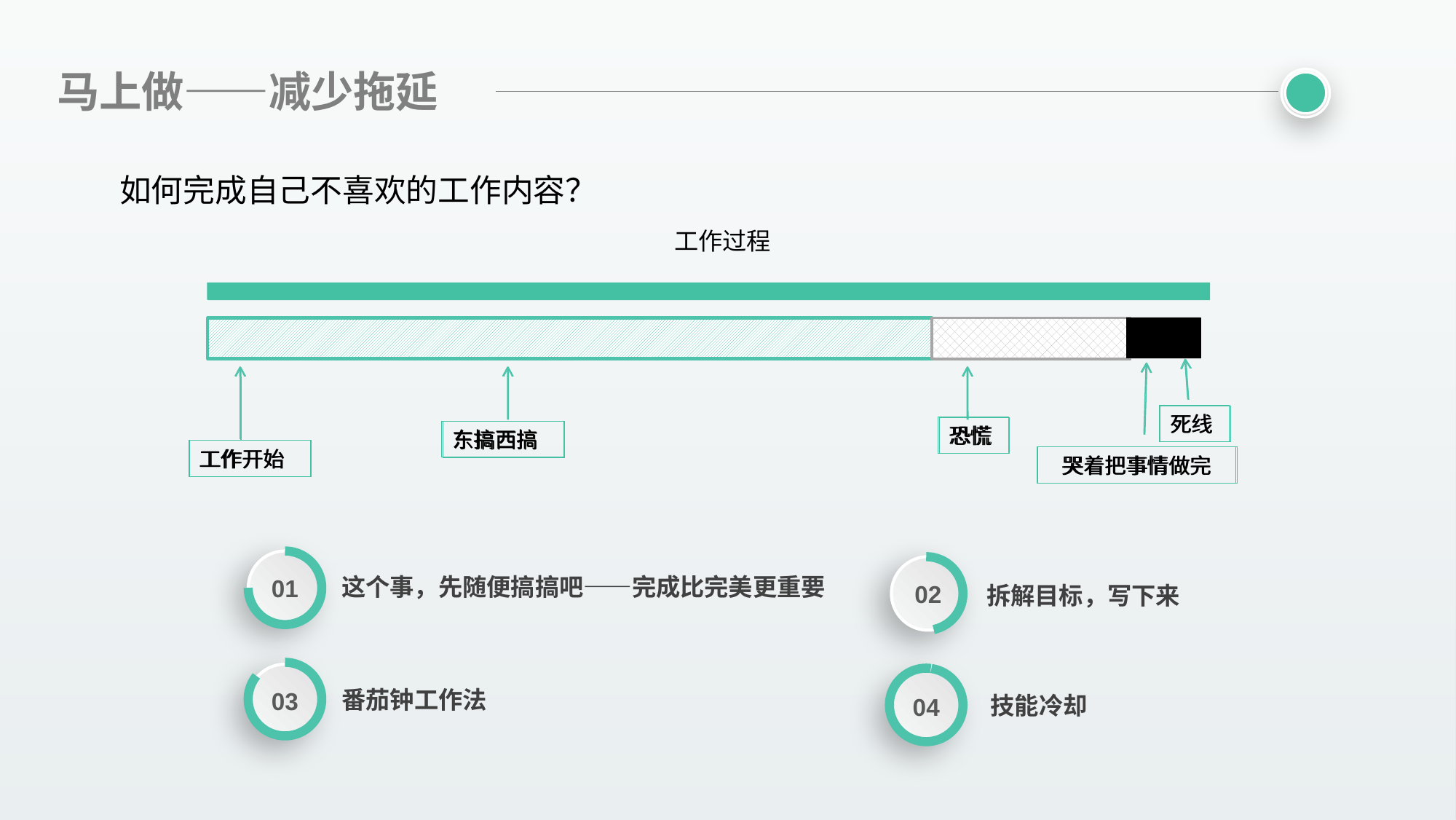

马上做——减少拖延

如何完成自己不喜欢的工作内容？
工作过程

死线
恐慌
东搞西搞
工作开始
  哭着把事情做完

死线
恐慌
东搞西搞
工作开始
  哭着把事情做完
01

这个事，先随便搞搞吧——完成比完美更重要

02
拆解目标，写下来

03
番茄钟工作法

04
技能冷却